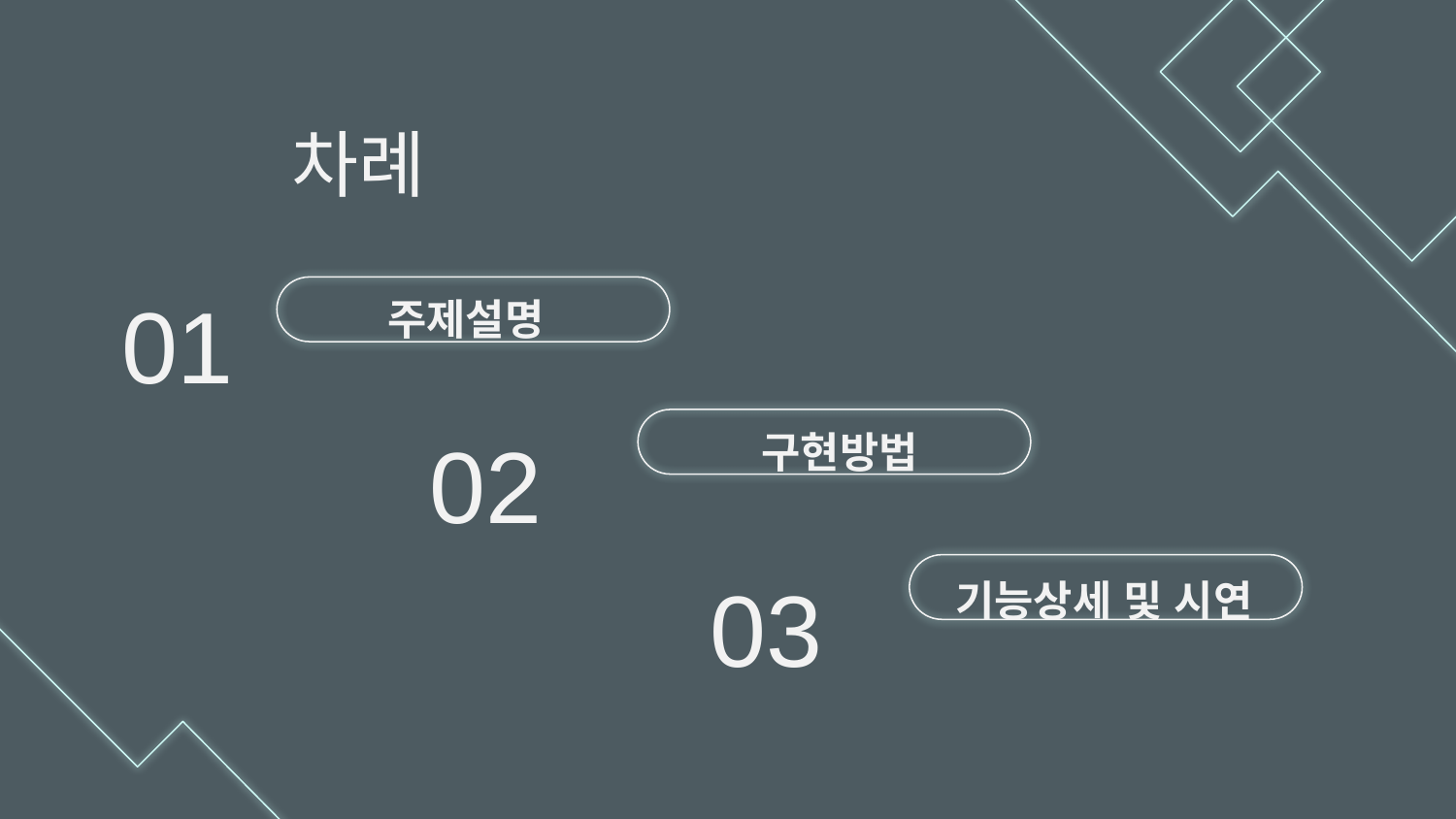

# 차례
01
주제설명

구현방법
02

기능상세 및 시연
03